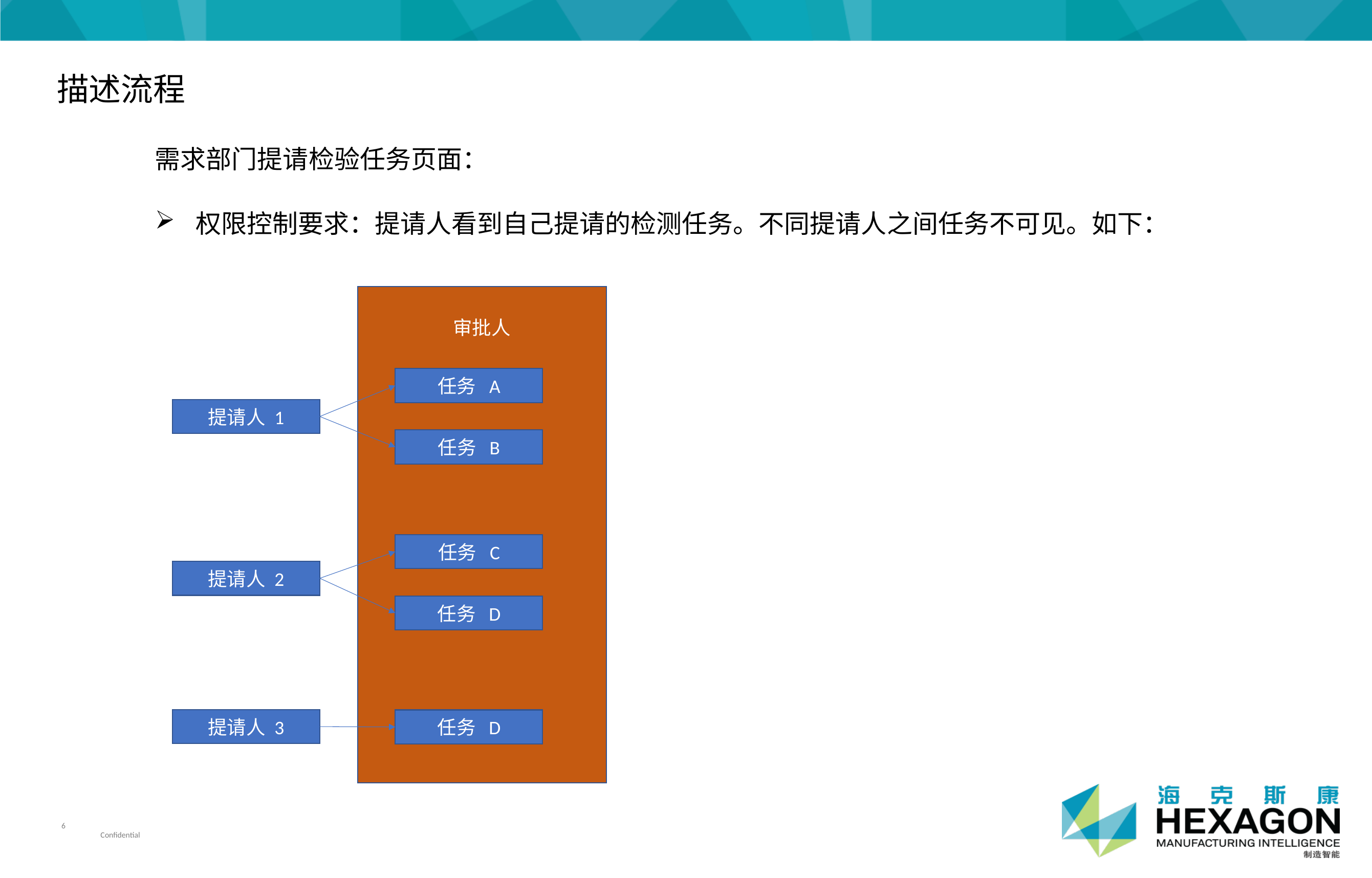

描述流程
需求部门提请检验任务页面：
 权限控制要求：提请人看到自己提请的检测任务。不同提请人之间任务不可见。如下：
审批人

任务  A
提请人 1
任务  B
任务  C
提请人 2
任务  D
提请人 3
任务  D